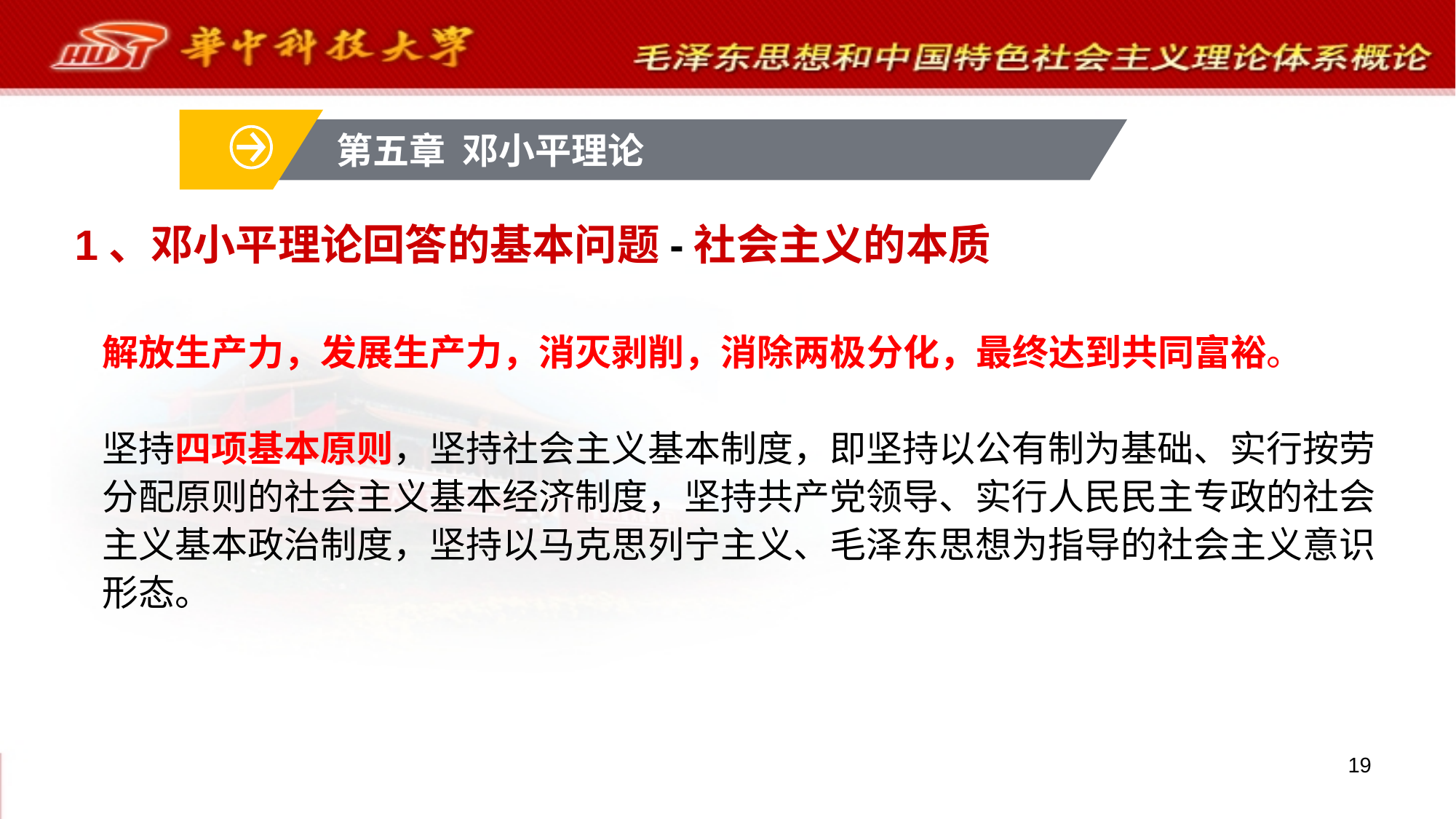

第五章  邓小平理论

# 1、邓小平理论回答的基本问题-社会主义的本质
解放生产力，发展生产力，消灭剥削，消除两极分化，最终达到共同富裕。

坚持四项基本原则，坚持社会主义基本制度，即坚持以公有制为基础、实行按劳分配原则的社会主义基本经济制度，坚持共产党领导、实行人民民主专政的社会主义基本政治制度，坚持以马克思列宁主义、毛泽东思想为指导的社会主义意识形态。
19